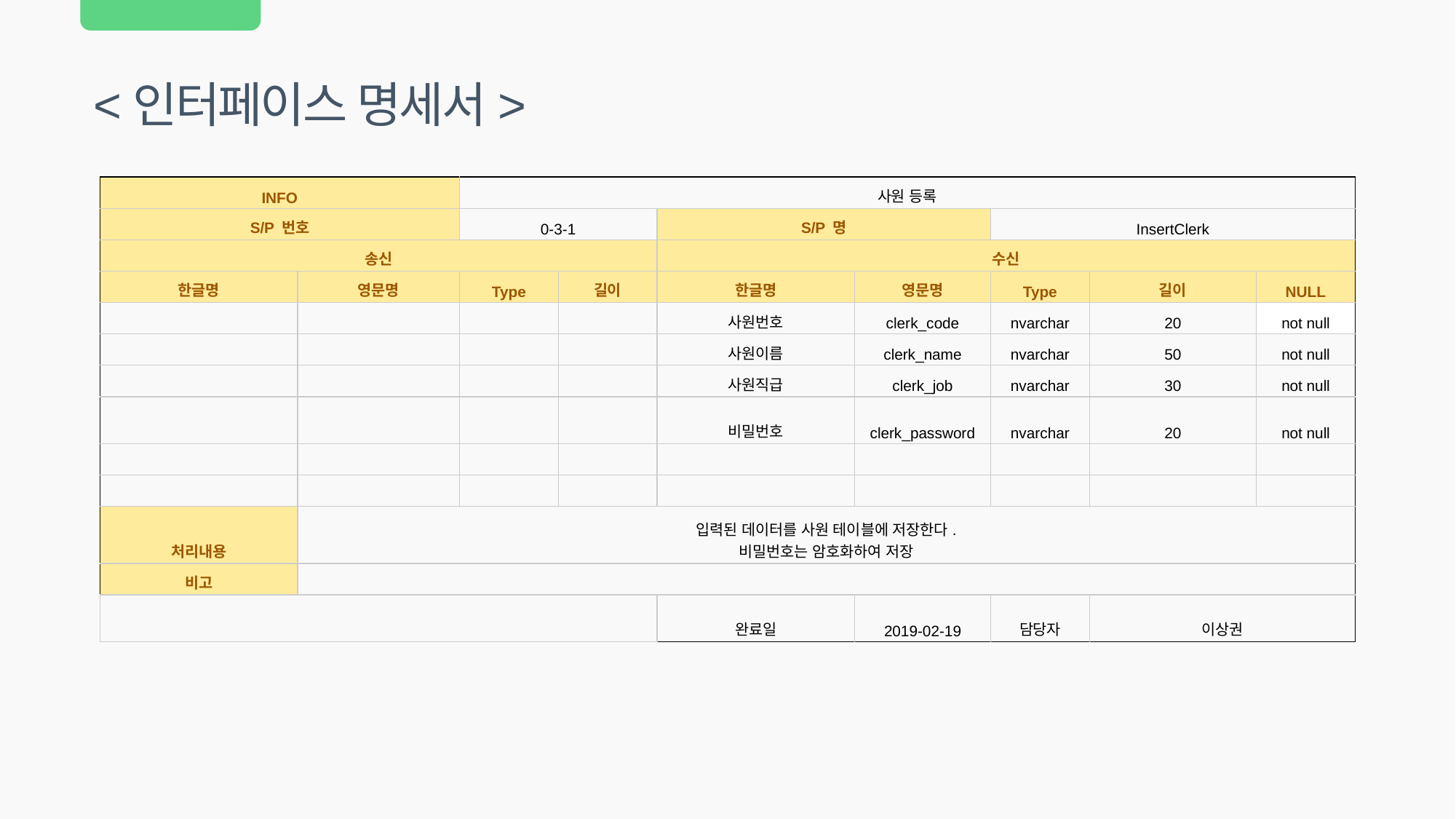

<인터페이스 명세서>
| INFO |  | 사원 등록 |  |  |  |  |  |  |
| --- | --- | --- | --- | --- | --- | --- | --- | --- |
| S/P 번호 |  | 0-3-1 |  | S/P 명 |  | InsertClerk |  |  |
| 송신 |  |  |  | 수신 |  |  |  |  |
| 한글명 | 영문명 | Type | 길이 | 한글명 | 영문명 | Type | 길이 | NULL |
|  |  |  |  | 사원번호 | clerk\_code | nvarchar | 20 | not null |
|  |  |  |  | 사원이름 | clerk\_name | nvarchar | 50 | not null |
|  |  |  |  | 사원직급 | clerk\_job | nvarchar | 30 | not null |
|  |  |  |  | 비밀번호 | clerk\_password | nvarchar | 20 | not null |
|  |  |  |  |  |  |  |  |  |
|  |  |  |  |  |  |  |  |  |
| 처리내용 | 입력된 데이터를 사원 테이블에 저장한다. 비밀번호는 암호화하여 저장 |  |  |  |  |  |  |  |
| 비고 |  |  |  |  |  |  |  |  |
|  |  |  |  | 완료일 | 2019-02-19 | 담당자 | 이상권 |  |